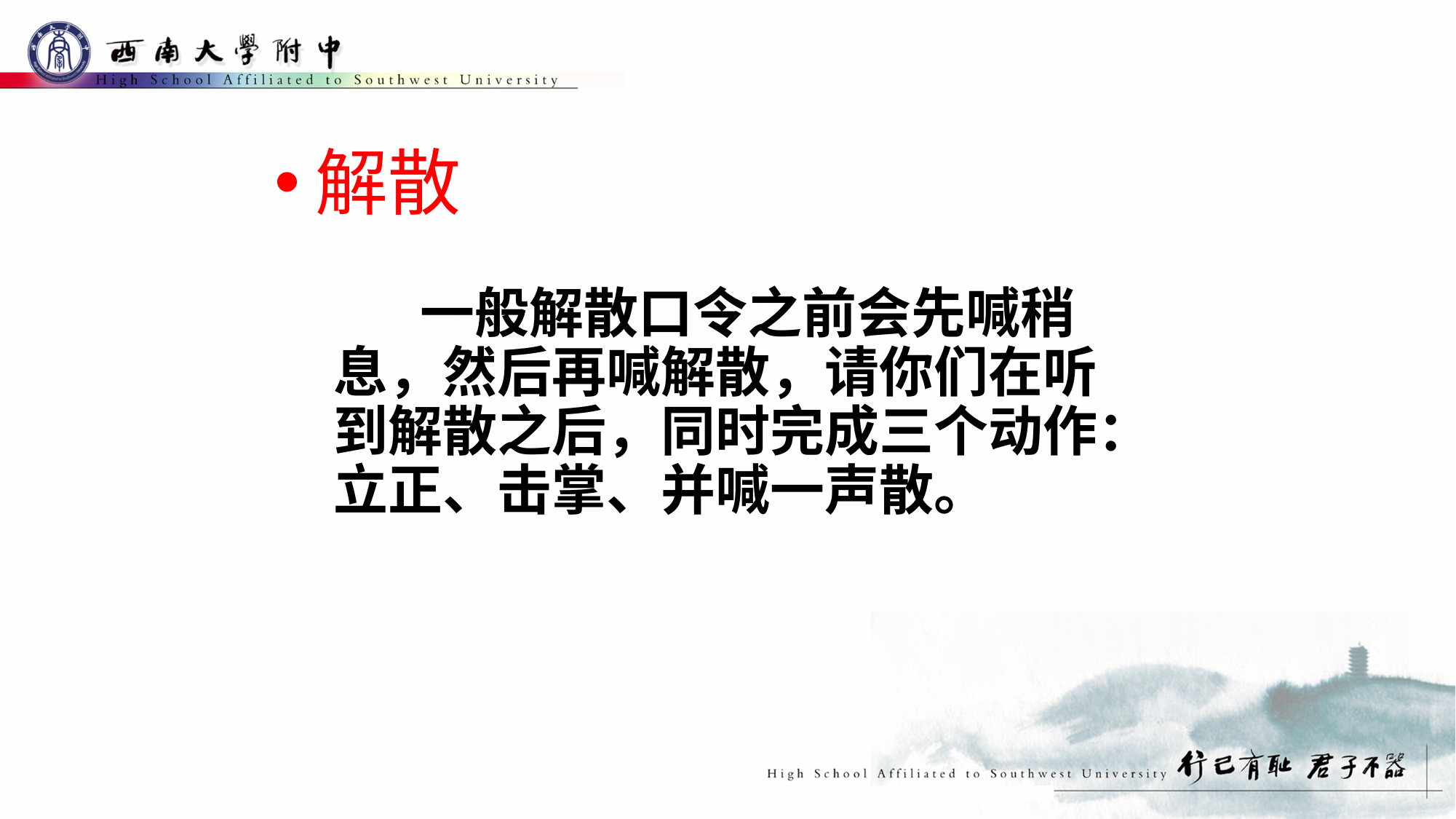

# 解散
一般解散口令之前会先喊稍息，然后再喊解散，请你们在听到解散之后，同时完成三个动作：立正、击掌、并喊一声散。